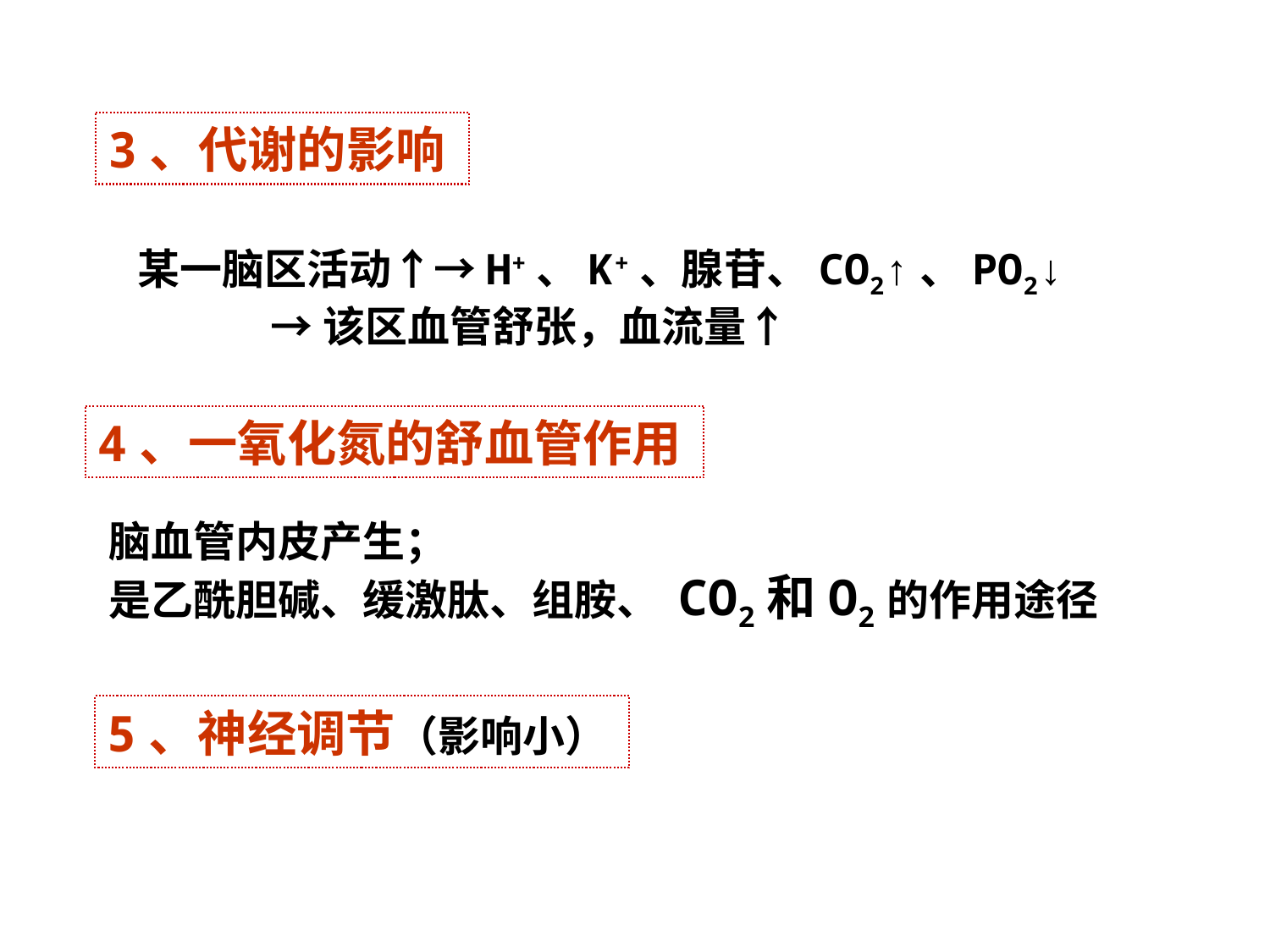

3、代谢的影响
某一脑区活动↑→H+、K+、腺苷、CO2↑、PO2↓
              →该区血管舒张，血流量↑
4、一氧化氮的舒血管作用
脑血管内皮产生；
是乙酰胆碱、缓激肽、组胺、 CO2和O2的作用途径
5、神经调节（影响小）